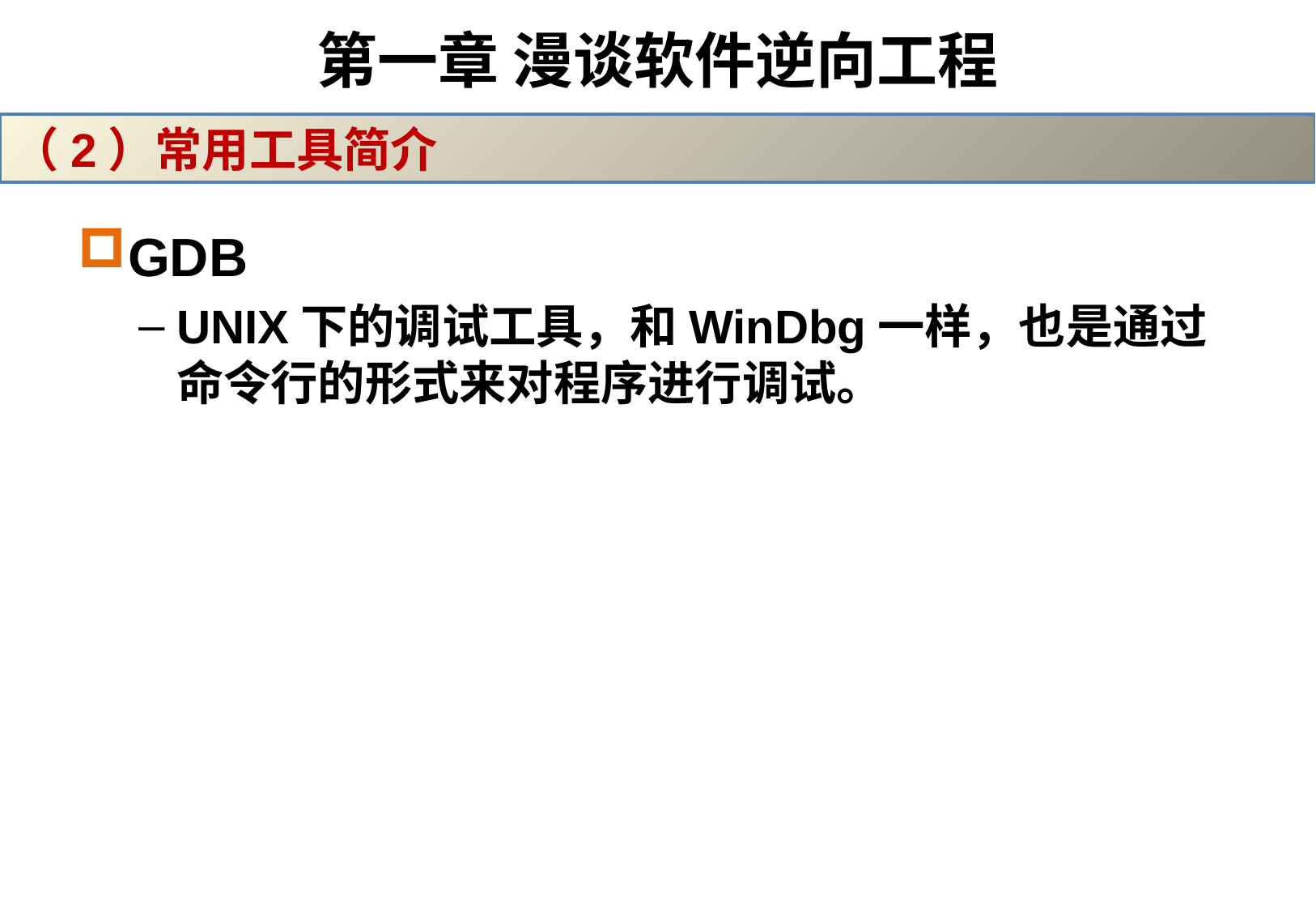

# 第一章 漫谈软件逆向工程
（2）常用工具简介
GDB
UNIX下的调试工具，和WinDbg一样，也是通过命令行的形式来对程序进行调试。